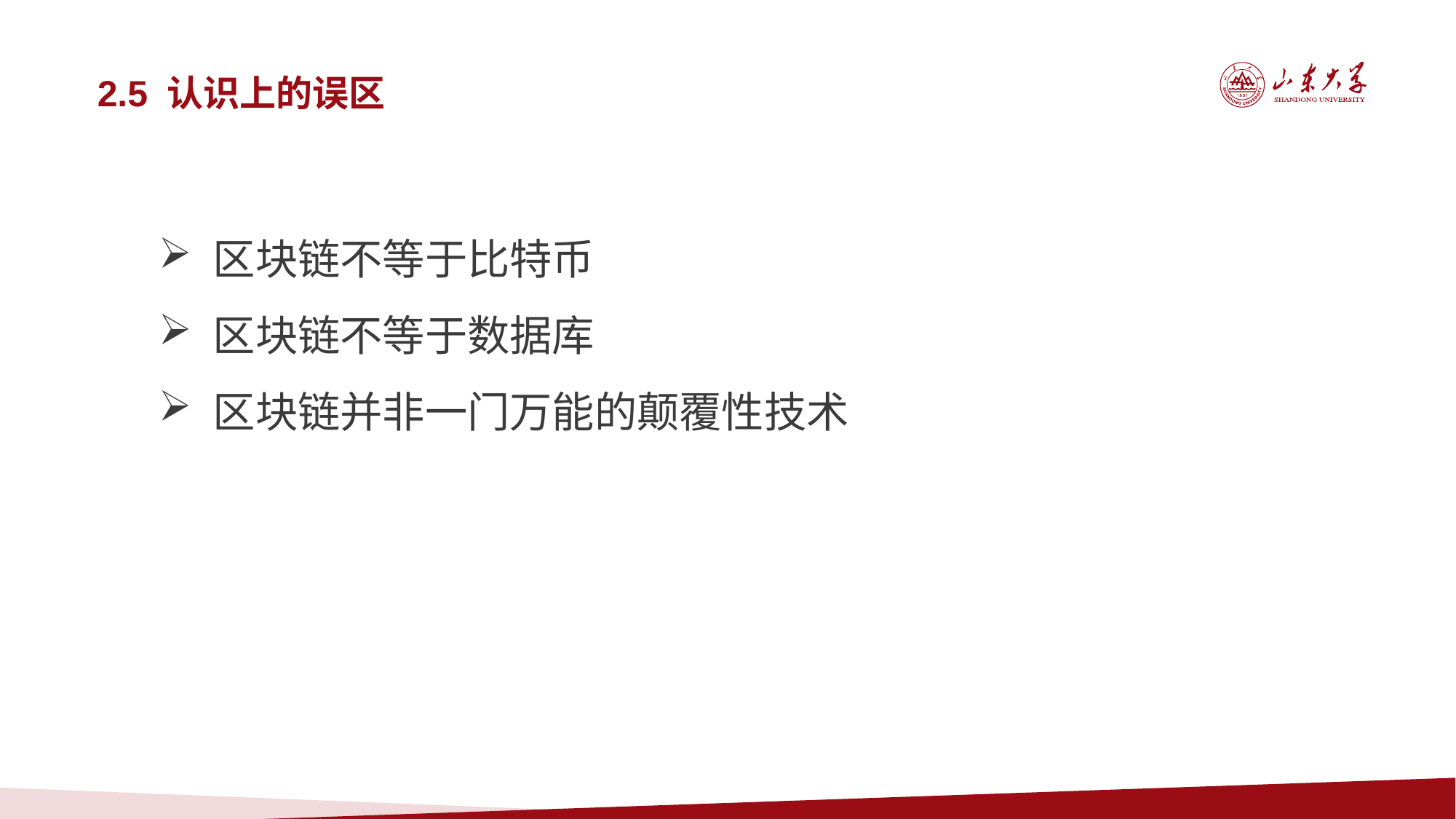

2.5 认识上的误区
区块链不等于比特币
区块链不等于数据库
区块链并非一门万能的颠覆性技术